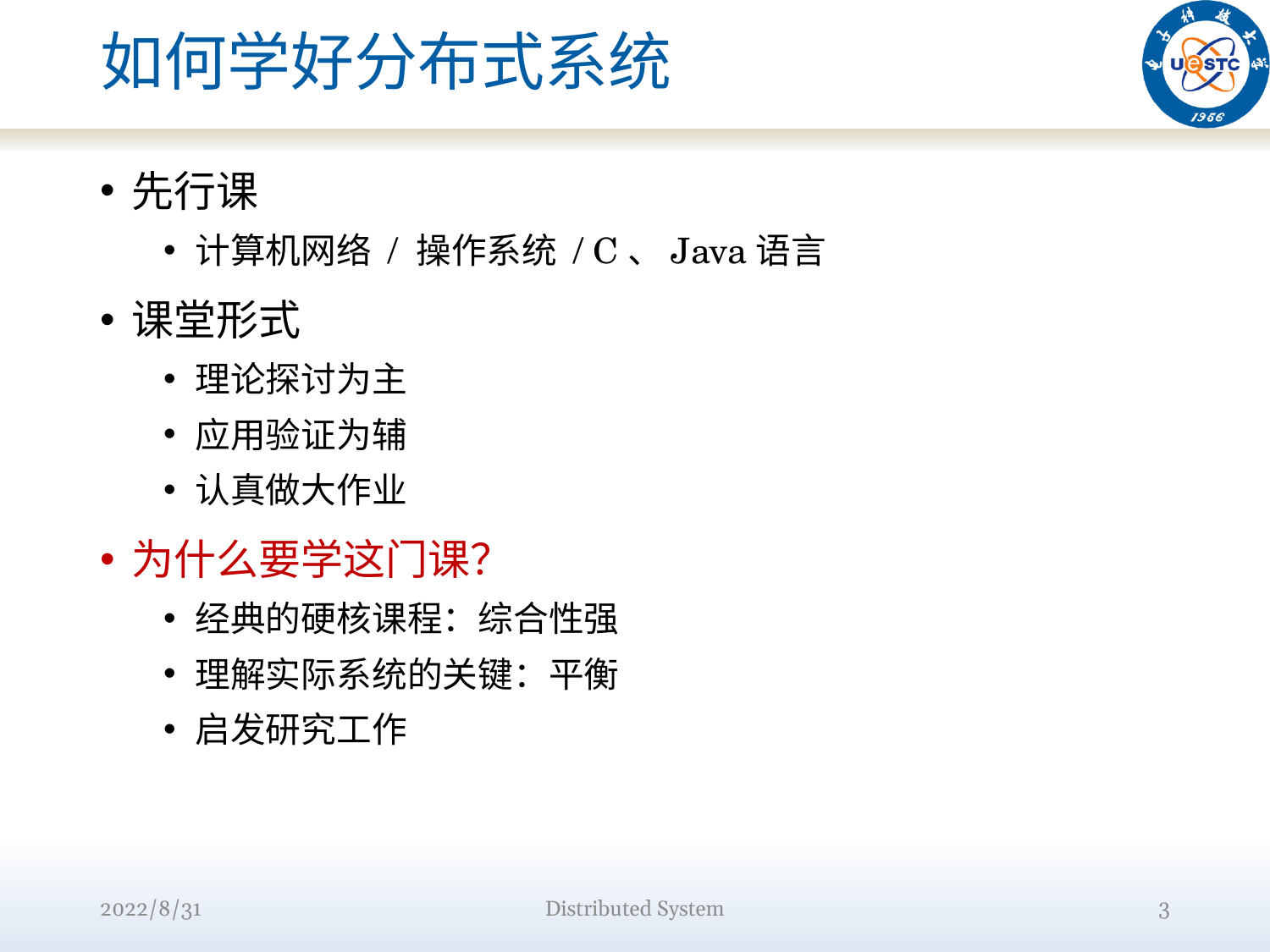

# 如何学好分布式系统
先行课
计算机网络 / 操作系统 / C、Java语言
课堂形式
理论探讨为主
应用验证为辅
认真做大作业
为什么要学这门课？
经典的硬核课程：综合性强
理解实际系统的关键：平衡
启发研究工作

2022/8/31
Distributed System
3